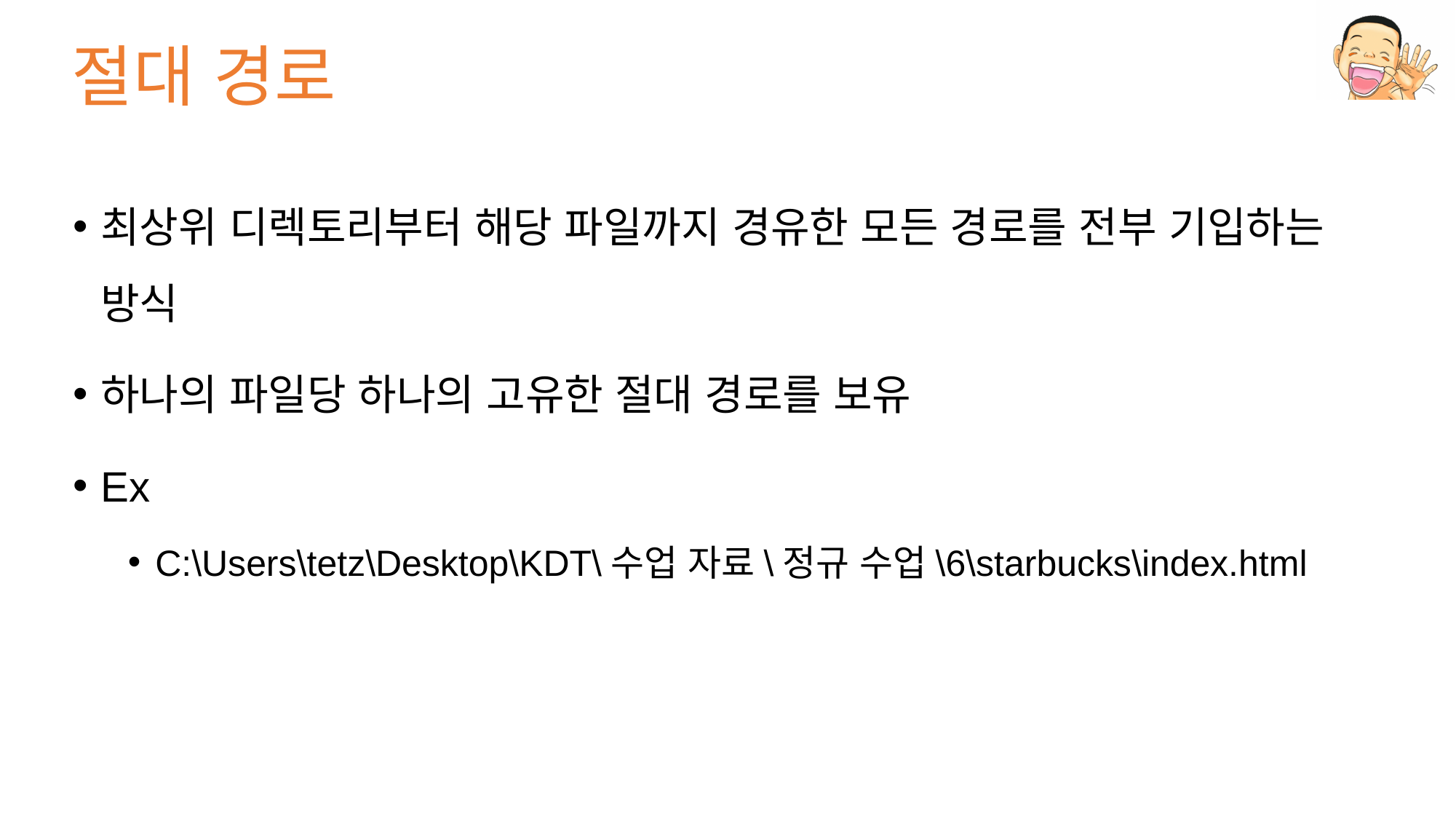

# 절대 경로
최상위 디렉토리부터 해당 파일까지 경유한 모든 경로를 전부 기입하는 방식
하나의 파일당 하나의 고유한 절대 경로를 보유
Ex
C:\Users\tetz\Desktop\KDT\수업 자료\정규 수업\6\starbucks\index.html